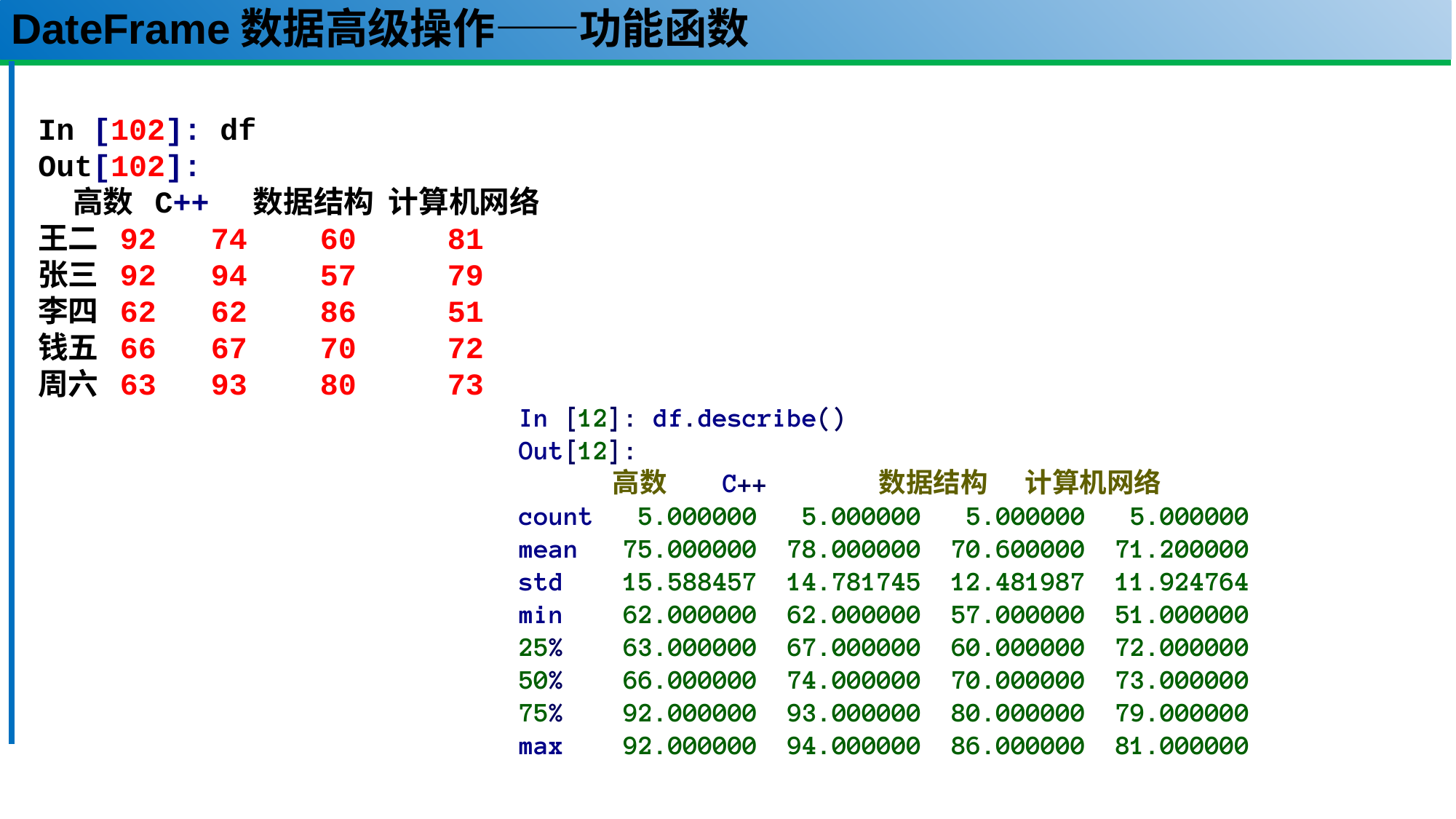

# DateFrame数据高级操作——功能函数
In [102]: df
Out[102]:
    高数  C++  数据结构  计算机网络
王二  92   74    60     81
张三  92   94    57     79
李四  62   62    86     51
钱五  66   67    70     72
周六  63   93    80     73
In [12]: df.describe()
Out[12]:
              高数        C++       数据结构      计算机网络
count   5.000000   5.000000   5.000000   5.000000
mean   75.000000  78.000000  70.600000  71.200000
std    15.588457  14.781745  12.481987  11.924764
min    62.000000  62.000000  57.000000  51.000000
25%    63.000000  67.000000  60.000000  72.000000
50%    66.000000  74.000000  70.000000  73.000000
75%    92.000000  93.000000  80.000000  79.000000
max    92.000000  94.000000  86.000000  81.000000